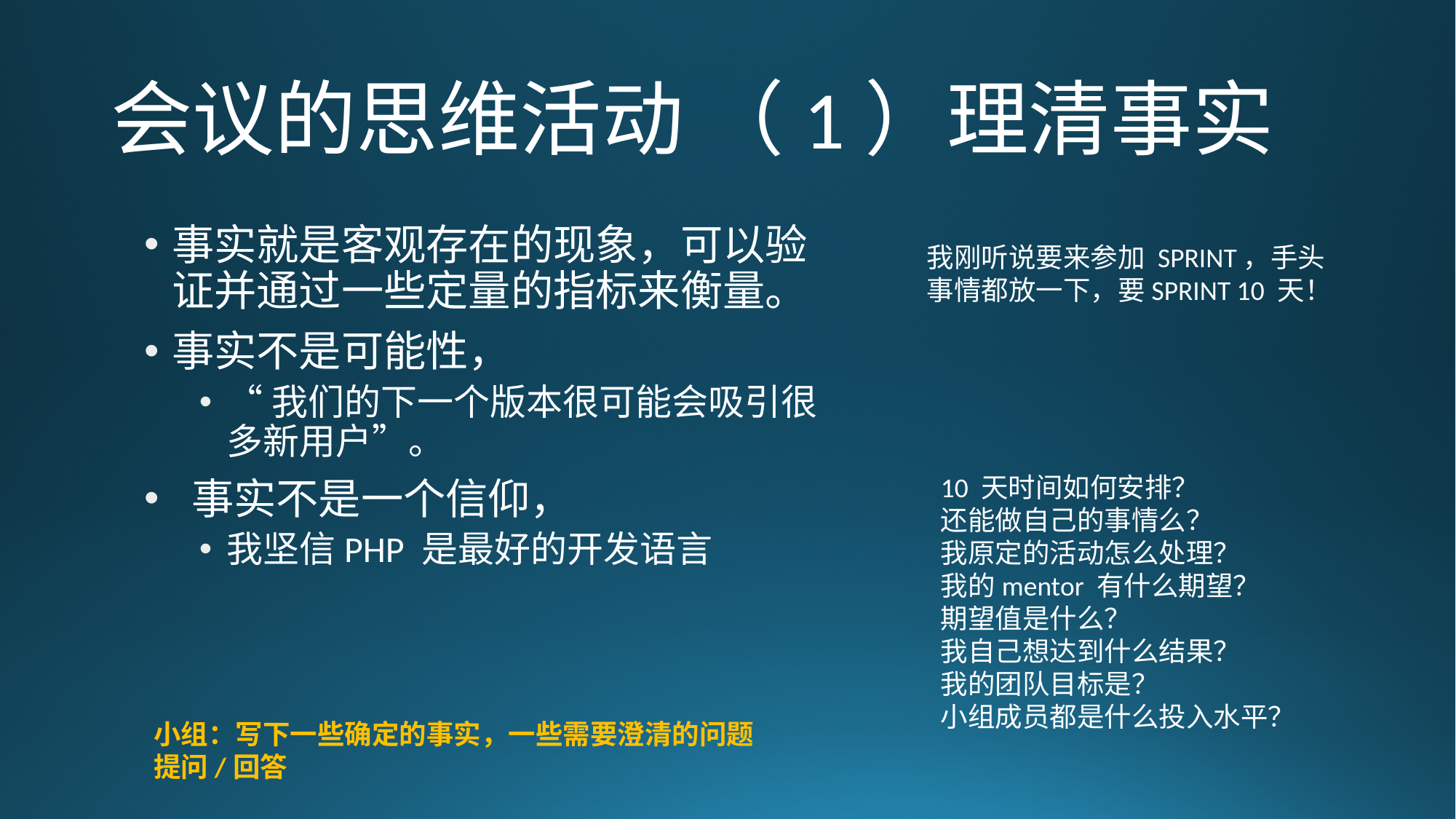

# 会议的思维活动 （1）理清事实
事实就是客观存在的现象，可以验证并通过一些定量的指标来衡量。
事实不是可能性，
“我们的下一个版本很可能会吸引很多新用户”。
 事实不是一个信仰，
我坚信PHP 是最好的开发语言

我刚听说要来参加 SPRINT，手头事情都放一下，要SPRINT 10 天！
10 天时间如何安排？
还能做自己的事情么？
我原定的活动怎么处理？
我的mentor 有什么期望？
期望值是什么？
我自己想达到什么结果？
我的团队目标是？
小组成员都是什么投入水平？

小组：写下一些确定的事实，一些需要澄清的问题
提问/回答